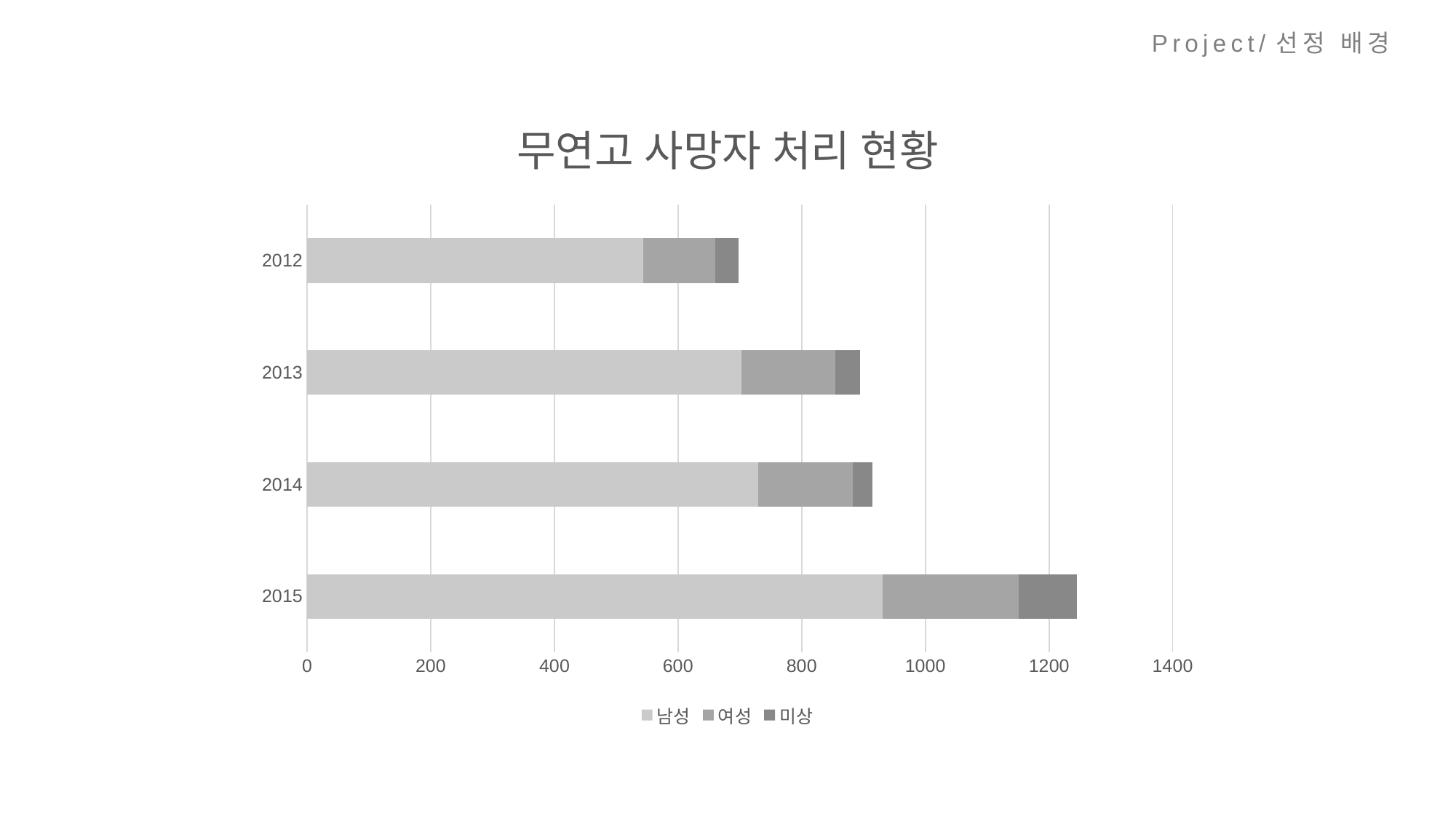

Project/선정 배경

### Chart: 무연고 사망자 처리 현황

| Category | 남성 | 여성 | 미상 |
|---|---|---|---|
| 2015 | 931.0 | 220.0 | 94.0 |
| 2014 | 729.0 | 154.0 | 31.0 |
| 2013 | 702.0 | 152.0 | 40.0 |
| 2012 | 544.0 | 116.0 | 38.0 |